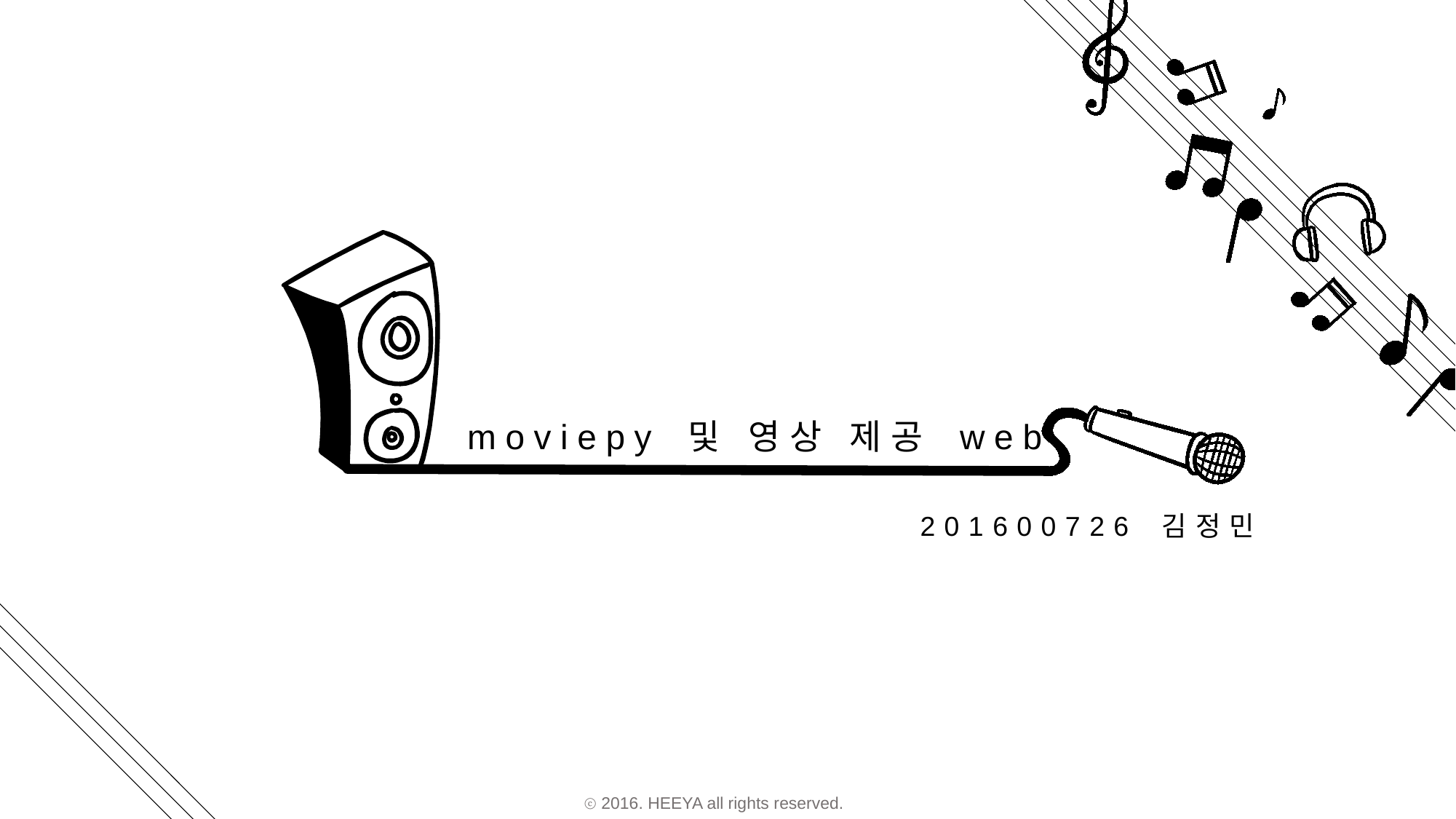

moviepy 및 영상 제공 web
201600726 김정민